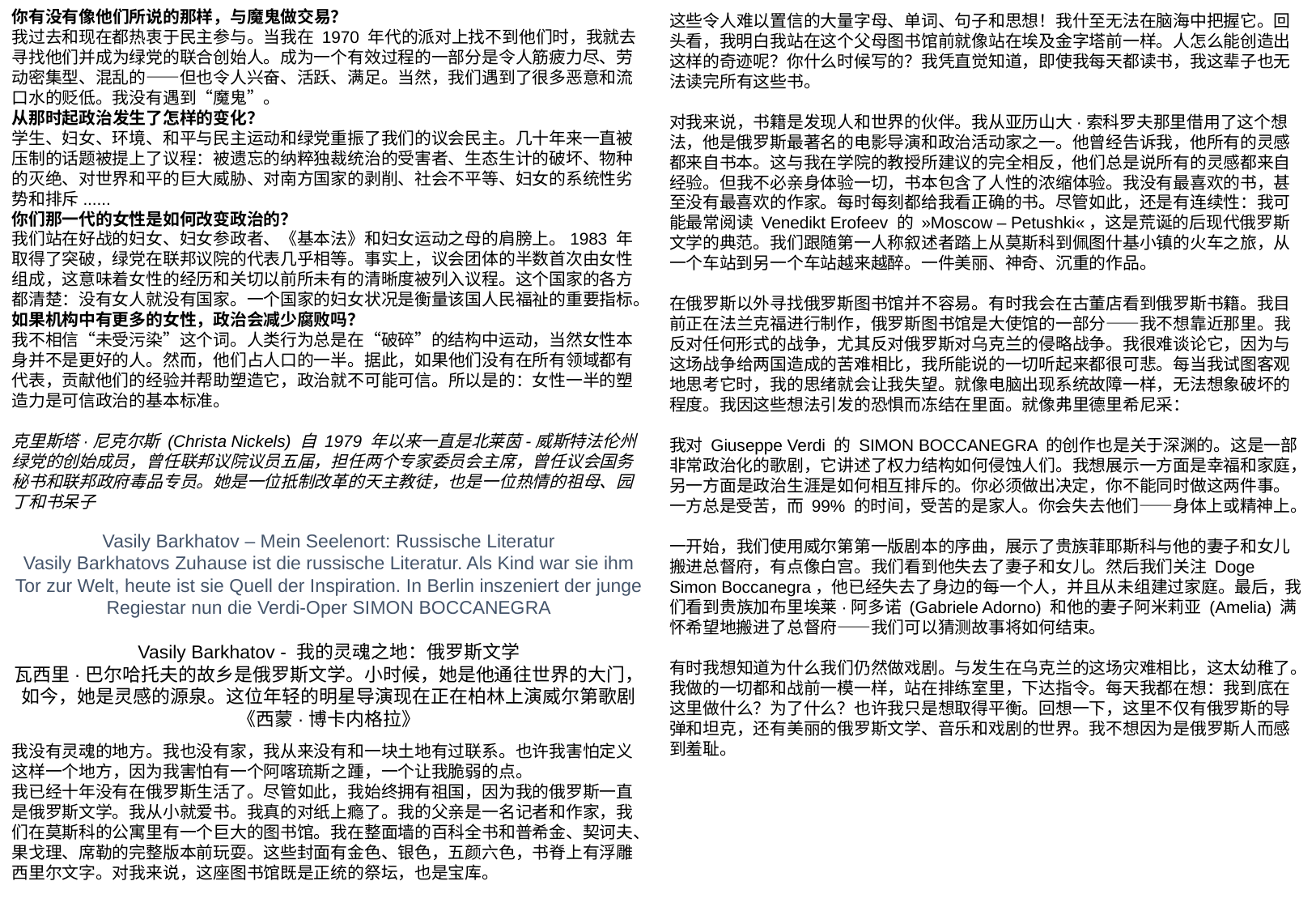

你有没有像他们所说的那样，与魔鬼做交易？
我过去和现在都热衷于民主参与。当我在 1970 年代的派对上找不到他们时，我就去寻找他们并成为绿党的联合创始人。成为一个有效过程的一部分是令人筋疲力尽、劳动密集型、混乱的——但也令人兴奋、活跃、满足。当然，我们遇到了很多恶意和流口水的贬低。我没有遇到“魔鬼”。
从那时起政治发生了怎样的变化？
学生、妇女、环境、和平与民主运动和绿党重振了我们的议会民主。几十年来一直被压制的话题被提上了议程：被遗忘的纳粹独裁统治的受害者、生态生计的破坏、物种的灭绝、对世界和平的巨大威胁、对南方国家的剥削、社会不平等、妇女的系统性劣势和排斥......
你们那一代的女性是如何改变政治的？
我们站在好战的妇女、妇女参政者、《基本法》和妇女运动之母的肩膀上。1983 年取得了突破，绿党在联邦议院的代表几乎相等。事实上，议会团体的半数首次由女性组成，这意味着女性的经历和关切以前所未有的清晰度被列入议程。这个国家的各方都清楚：没有女人就没有国家。一个国家的妇女状况是衡量该国人民福祉的重要指标。
如果机构中有更多的女性，政治会减少腐败吗？
我不相信“未受污染”这个词。人类行为总是在“破碎”的结构中运动，当然女性本身并不是更好的人。然而，他们占人口的一半。据此，如果他们没有在所有领域都有代表，贡献他们的经验并帮助塑造它，政治就不可能可信。所以是的：女性一半的塑造力是可信政治的基本标准。

克里斯塔·尼克尔斯 (Christa Nickels) 自 1979 年以来一直是北莱茵-威斯特法伦州绿党的创始成员，曾任联邦议院议员五届，担任两个专家委员会主席，曾任议会国务秘书和联邦政府毒品专员。她是一位抵制改革的天主教徒，也是一位热情的祖母、园丁和书呆子
这些令人难以置信的大量字母、单词、句子和思想！我什至无法在脑海中把握它。回头看，我明白我站在这个父母图书馆前就像站在埃及金字塔前一样。人怎么能创造出这样的奇迹呢？你什么时候写的？我凭直觉知道，即使我每天都读书，我这辈子也无法读完所有这些书。

对我来说，书籍是发现人和世界的伙伴。我从亚历山大·索科罗夫那里借用了这个想法，他是俄罗斯最著名的电影导演和政治活动家之一。他曾经告诉我，他所有的灵感都来自书本。这与我在学院的教授所建议的完全相反，他们总是说所有的灵感都来自经验。但我不必亲身体验一切，书本包含了人性的浓缩体验。我没有最喜欢的书，甚至没有最喜欢的作家。每时每刻都给我看正确的书。尽管如此，还是有连续性：我可能最常阅读 Venedikt Erofeev 的 »Moscow – Petushki«，这是荒诞的后现代俄罗斯文学的典范。我们跟随第一人称叙述者踏上从莫斯科到佩图什基小镇的火车之旅，从一个车站到另一个车站越来越醉。一件美丽、神奇、沉重的作品。

在俄罗斯以外寻找俄罗斯图书馆并不容易。有时我会在古董店看到俄罗斯书籍。我目前正在法兰克福进行制作，俄罗斯图书馆是大使馆的一部分——我不想靠近那里。我反对任何形式的战争，尤其反对俄罗斯对乌克兰的侵略战争。我很难谈论它，因为与这场战争给两国造成的苦难相比，我所能说的一切听起来都很可悲。每当我试图客观地思考它时，我的思绪就会让我失望。就像电脑出现系统故障一样，无法想象破坏的程度。我因这些想法引发的恐惧而冻结在里面。就像弗里德里希尼采：

我对 Giuseppe Verdi 的 SIMON BOCCANEGRA 的创作也是关于深渊的。这是一部非常政治化的歌剧，它讲述了权力结构如何侵蚀人们。我想展示一方面是幸福和家庭，另一方面是政治生涯是如何相互排斥的。你必须做出决定，你不能同时做这两件事。一方总是受苦，而 99% 的时间，受苦的是家人。你会失去他们——身体上或精神上。

一开始，我们使用威尔第第一版剧本的序曲，展示了贵族菲耶斯科与他的妻子和女儿搬进总督府，有点像白宫。我们看到他失去了妻子和女儿。然后我们关注 Doge Simon Boccanegra，他已经失去了身边的每一个人，并且从未组建过家庭。最后，我们看到贵族加布里埃莱·阿多诺 (Gabriele Adorno) 和他的妻子阿米莉亚 (Amelia) 满怀希望地搬进了总督府——我们可以猜测故事将如何结束。

有时我想知道为什么我们仍然做戏剧。与发生在乌克兰的这场灾难相比，这太幼稚了。我做的一切都和战前一模一样，站在排练室里，下达指令。每天我都在想：我到底在这里做什么？为了什么？也许我只是想取得平衡。回想一下，这里不仅有俄罗斯的导弹和坦克，还有美丽的俄罗斯文学、音乐和戏剧的世界。我不想因为是俄罗斯人而感到羞耻。

Vasily Barkhatov – Mein Seelenort: Russische Literatur
Vasily Barkhatovs Zuhause ist die russische Literatur. Als Kind war sie ihm Tor zur Welt, heute ist sie Quell der Inspiration. In Berlin inszeniert der junge Regiestar nun die Verdi-Oper SIMON BOCCANEGRA

Vasily Barkhatov - 我的灵魂之地：俄罗斯文学
瓦西里·巴尔哈托夫的故乡是俄罗斯文学。小时候，她是他通往世界的大门，如今，她是灵感的源泉。这位年轻的明星导演现在正在柏林上演威尔第歌剧《西蒙·博卡内格拉》

我没有灵魂的地方。我也没有家，我从来没有和一块土地有过联系。也许我害怕定义这样一个地方，因为我害怕有一个阿喀琉斯之踵，一个让我脆弱的点。
我已经十年没有在俄罗斯生活了。尽管如此，我始终拥有祖国，因为我的俄罗斯一直是俄罗斯文学。我从小就爱书。我真的对纸上瘾了。我的父亲是一名记者和作家，我们在莫斯科的公寓里有一个巨大的图书馆。我在整面墙的百科全书和普希金、契诃夫、果戈理、席勒的完整版本前玩耍。这些封面有金色、银色，五颜六色，书脊上有浮雕西里尔文字。对我来说，这座图书馆既是正统的祭坛，也是宝库。